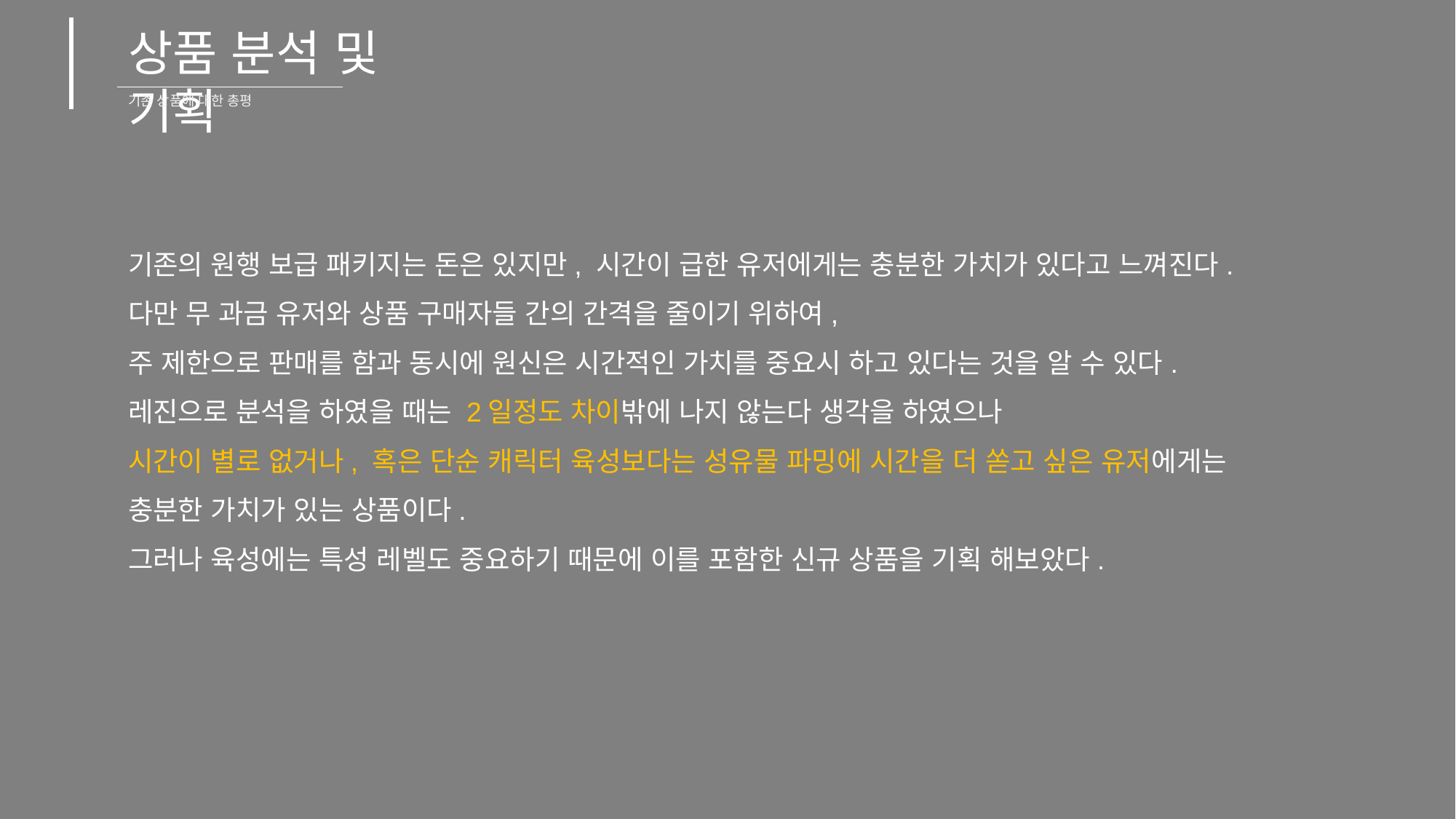

상품 분석 및 기획
기존 상품에 대한 총평
기존의 원행 보급 패키지는 돈은 있지만, 시간이 급한 유저에게는 충분한 가치가 있다고 느껴진다.
다만 무 과금 유저와 상품 구매자들 간의 간격을 줄이기 위하여,
주 제한으로 판매를 함과 동시에 원신은 시간적인 가치를 중요시 하고 있다는 것을 알 수 있다.
레진으로 분석을 하였을 때는 2일정도 차이밖에 나지 않는다 생각을 하였으나
시간이 별로 없거나, 혹은 단순 캐릭터 육성보다는 성유물 파밍에 시간을 더 쏟고 싶은 유저에게는
충분한 가치가 있는 상품이다.
그러나 육성에는 특성 레벨도 중요하기 때문에 이를 포함한 신규 상품을 기획 해보았다.